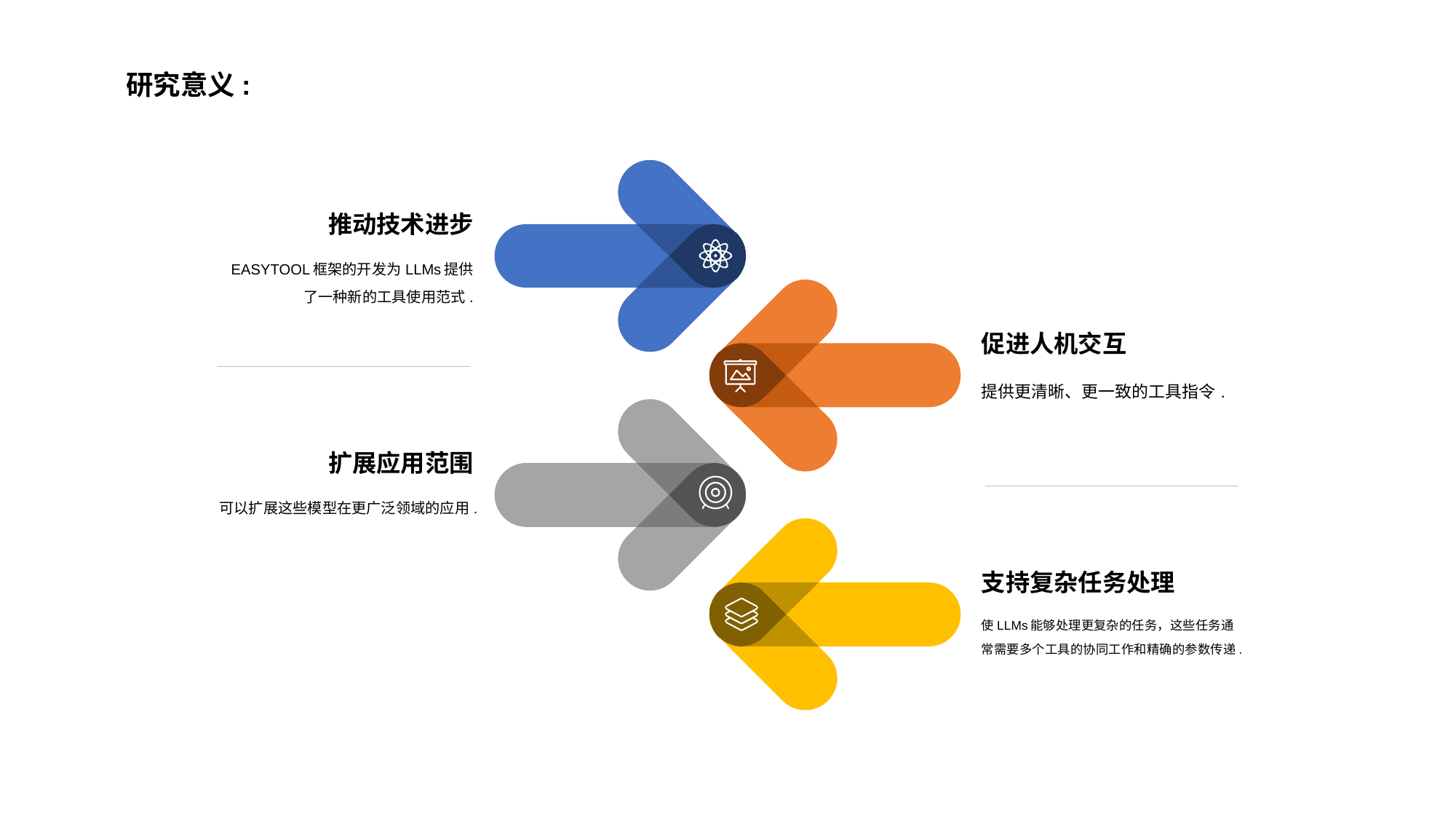

研究意义:

推动技术进步
EASYTOOL框架的开发为LLMs提供了一种新的工具使用范式.
促进人机交互
提供更清晰、更一致的工具指令.
扩展应用范围
可以扩展这些模型在更广泛领域的应用.
支持复杂任务处理
使LLMs能够处理更复杂的任务，这些任务通常需要多个工具的协同工作和精确的参数传递.